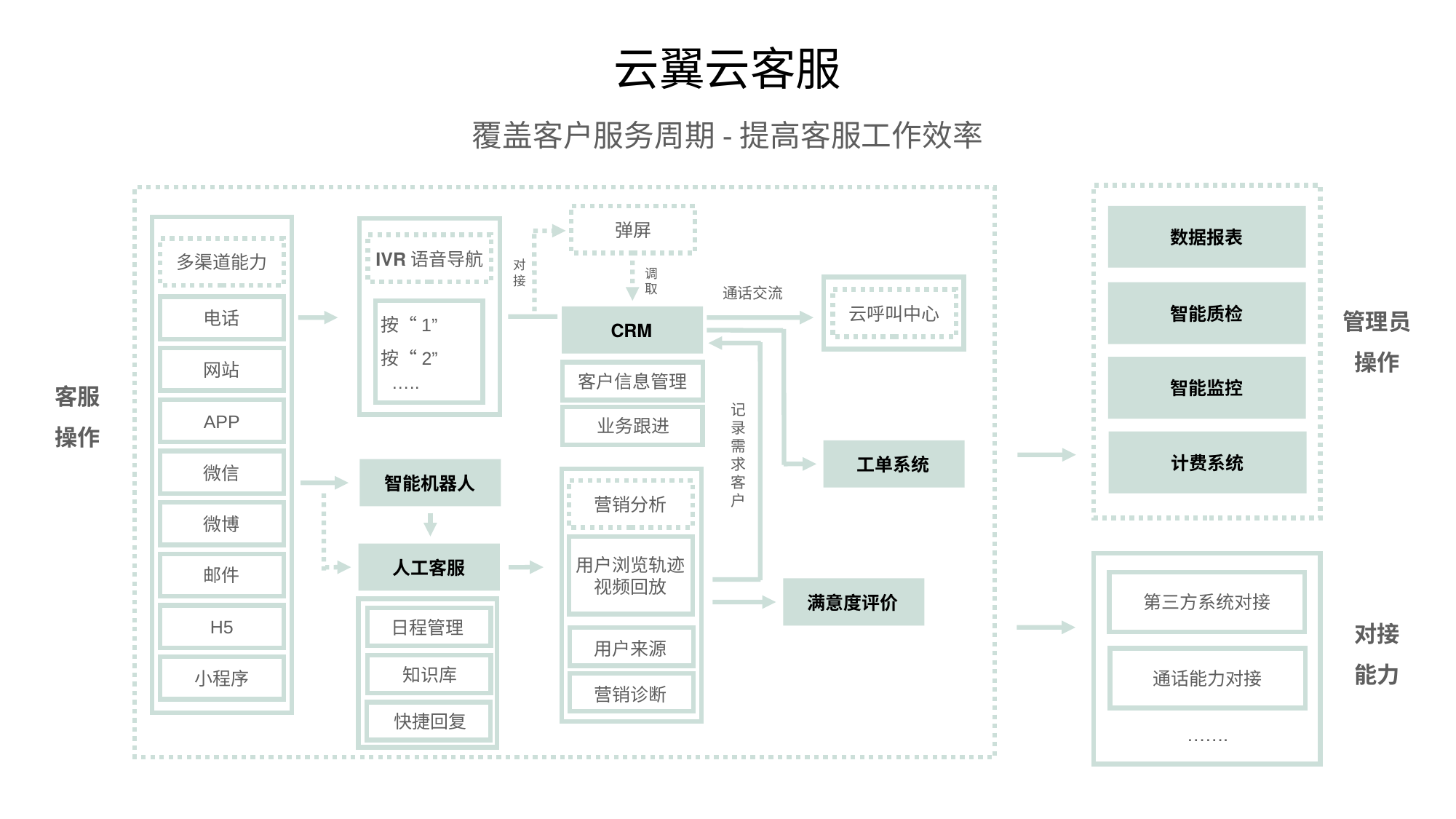

云翼云客服
覆盖客户服务周期-提高客服工作效率

弹屏

数据报表

IVR语音导航
多渠道能力
对
接

调
取

通话交流

管理员
操作

云呼叫中心
智能质检

电话

按“1”
CRM

按“2”

网站

客服
操作
客户信息管理
…..
智能监控
记
录
需
求
客
户

APP

业务跟进

计费系统
工单系统

微信

智能机器人

营销分析

微博

用户浏览轨迹
视频回放
人工客服

邮件

第三方系统对接
满意度评价

对接
能力

H5
日程管理

用户来源

知识库
小程序
通话能力对接

营销诊断

快捷回复
…….